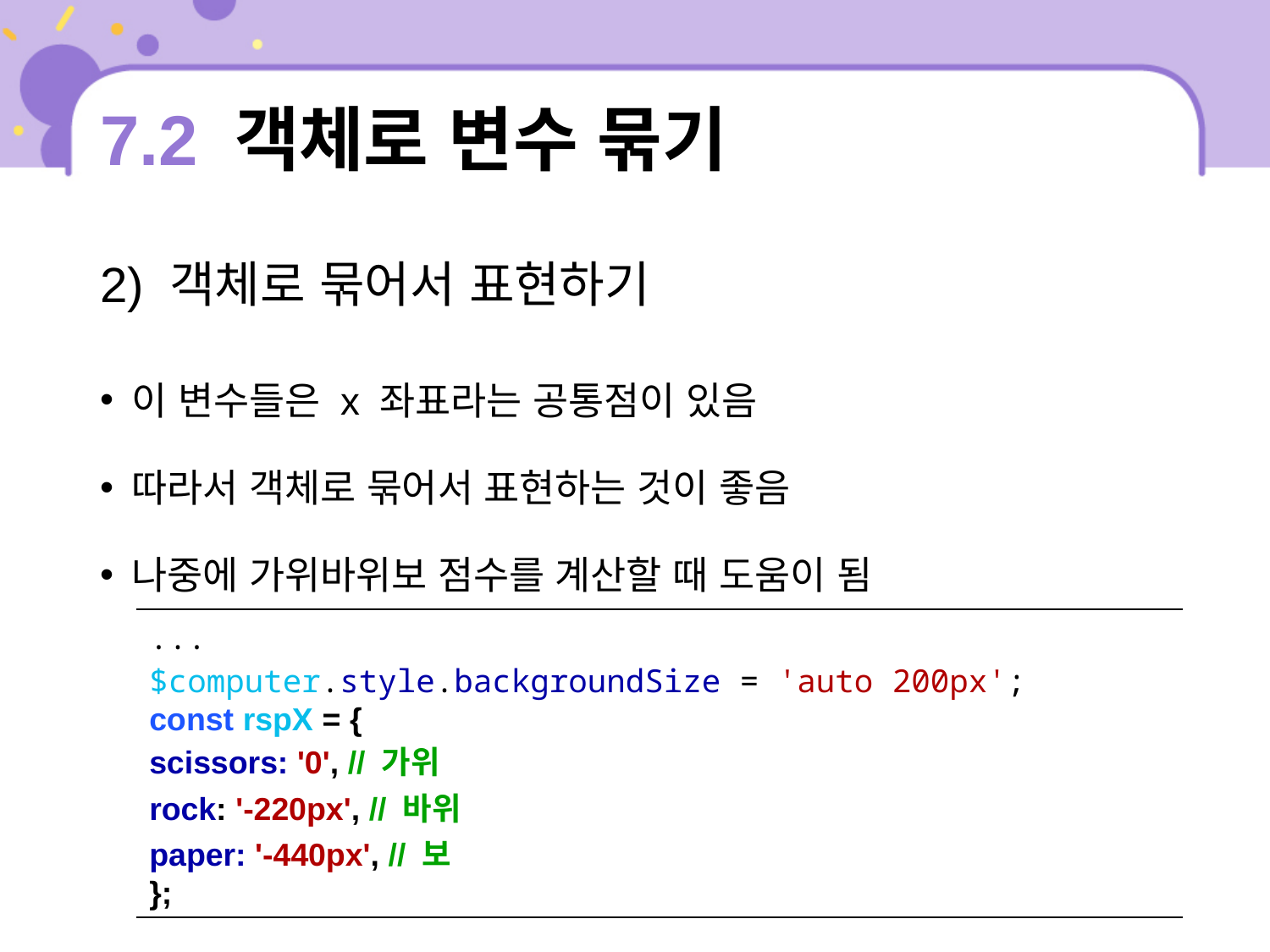

# 7.2 객체로 변수 묶기
2) 객체로 묶어서 표현하기
이 변수들은 x 좌표라는 공통점이 있음
따라서 객체로 묶어서 표현하는 것이 좋음
나중에 가위바위보 점수를 계산할 때 도움이 됨
| ... $computer.style.backgroundSize = 'auto 200px'; const rspX = { scissors: '0', // 가위 rock: '-220px', // 바위 paper: '-440px', // 보 }; |
| --- |